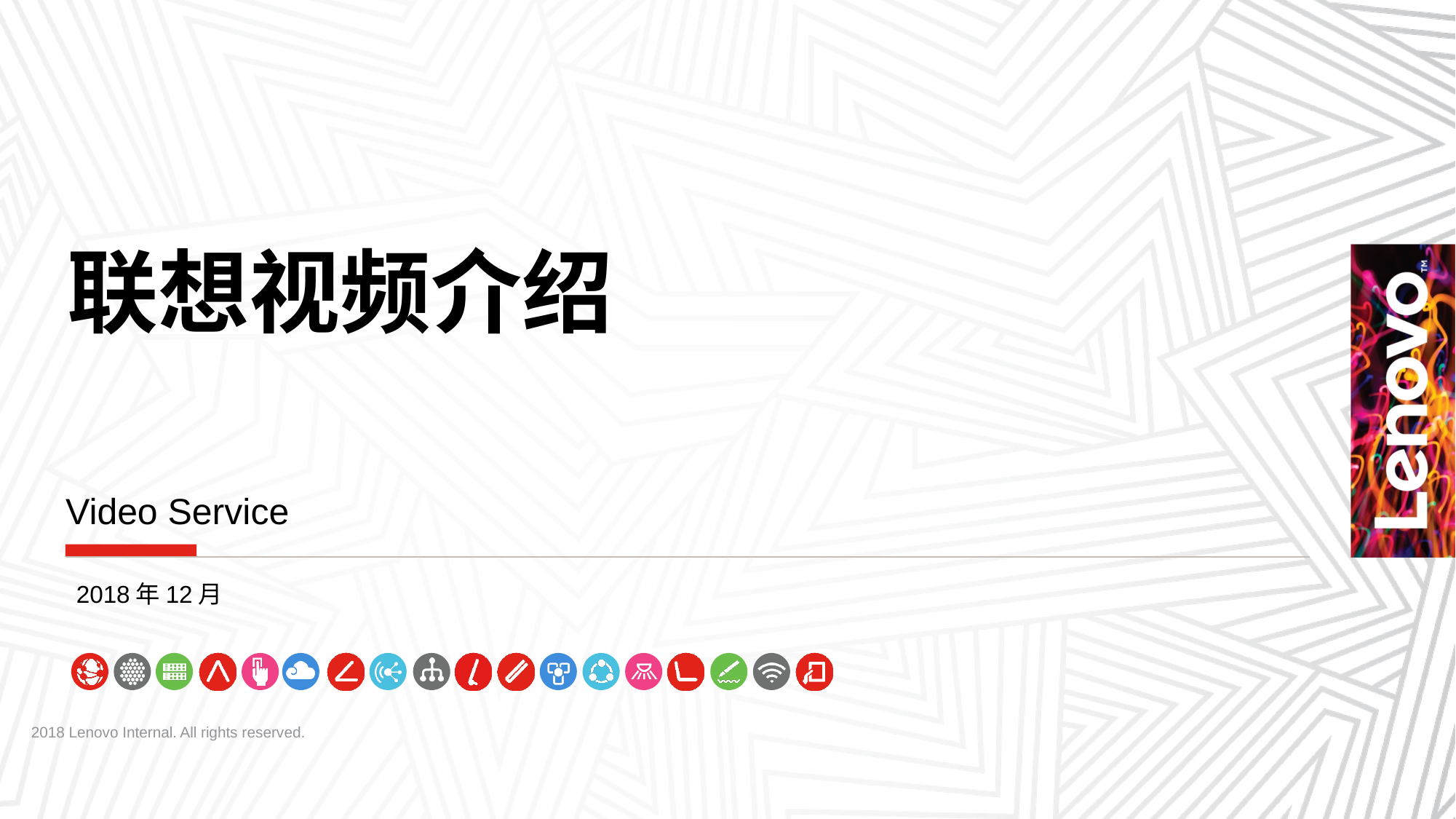

联想视频介绍
Video Service
2018年12月
2018 Lenovo Internal. All rights reserved.